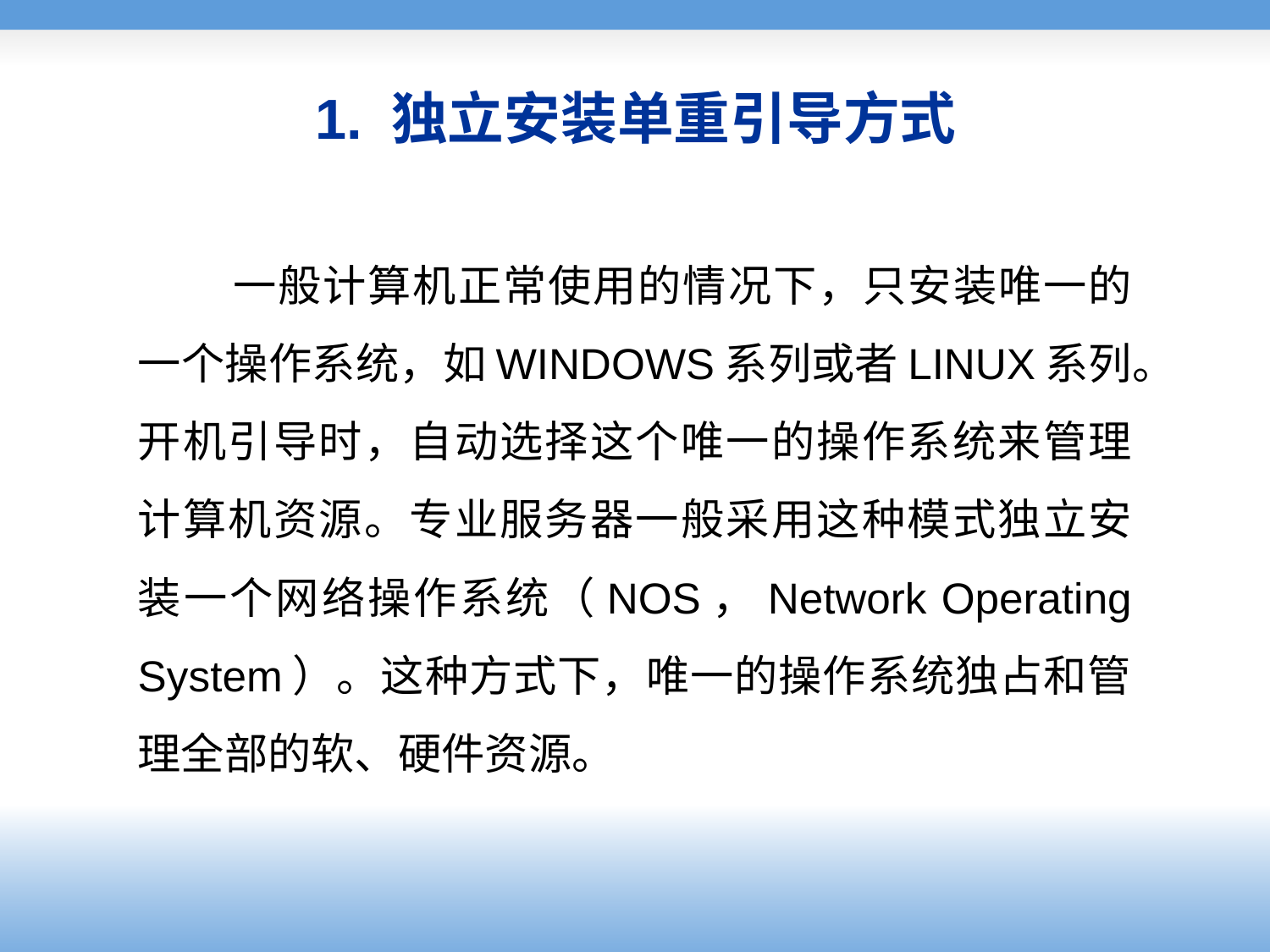

# 1. 独立安装单重引导方式
一般计算机正常使用的情况下，只安装唯一的一个操作系统，如WINDOWS系列或者LINUX系列。开机引导时，自动选择这个唯一的操作系统来管理计算机资源。专业服务器一般采用这种模式独立安装一个网络操作系统（NOS，Network Operating System）。这种方式下，唯一的操作系统独占和管理全部的软、硬件资源。